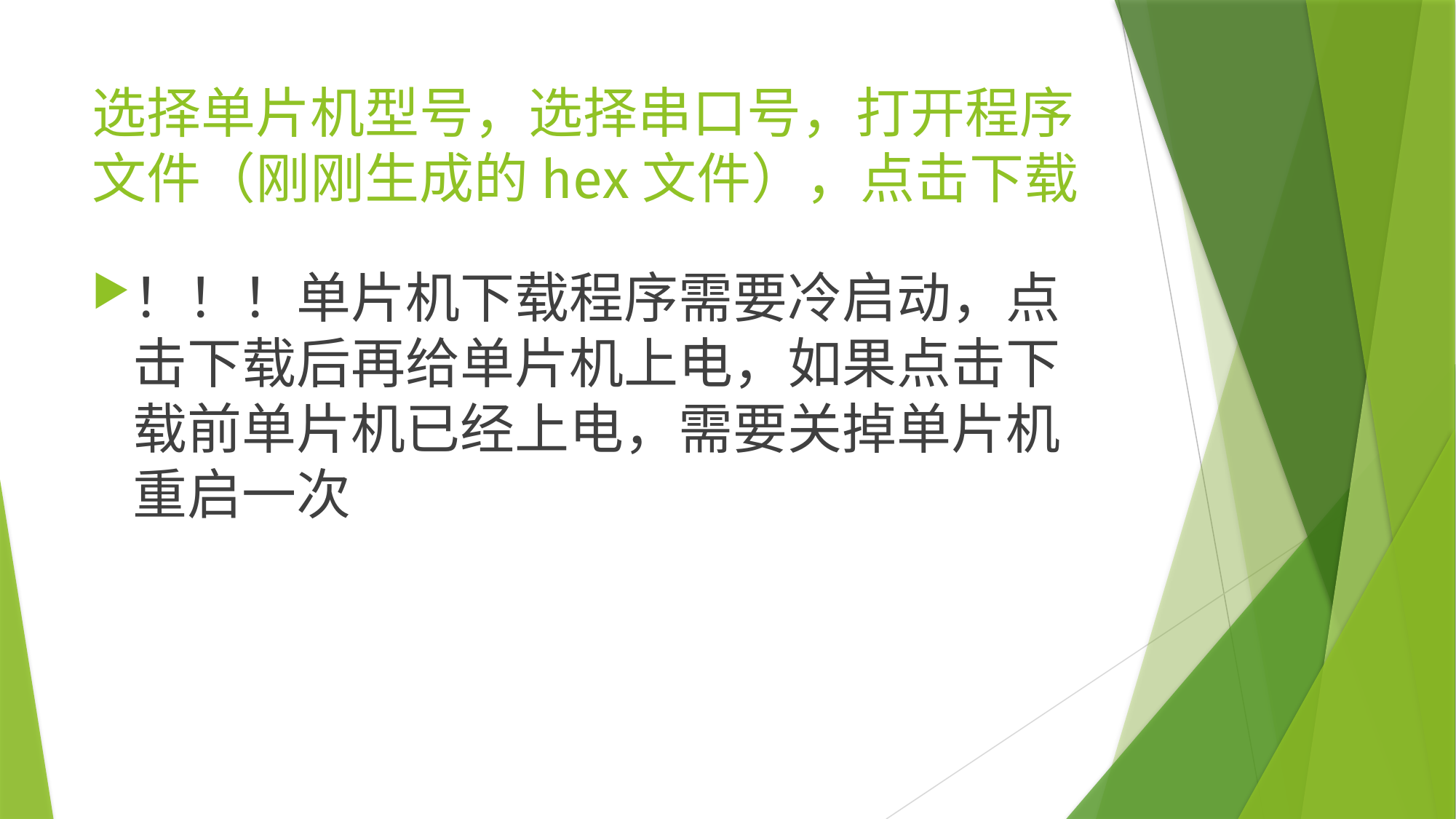

# 选择单片机型号，选择串口号，打开程序文件（刚刚生成的hex文件），点击下载
！！！单片机下载程序需要冷启动，点击下载后再给单片机上电，如果点击下载前单片机已经上电，需要关掉单片机重启一次